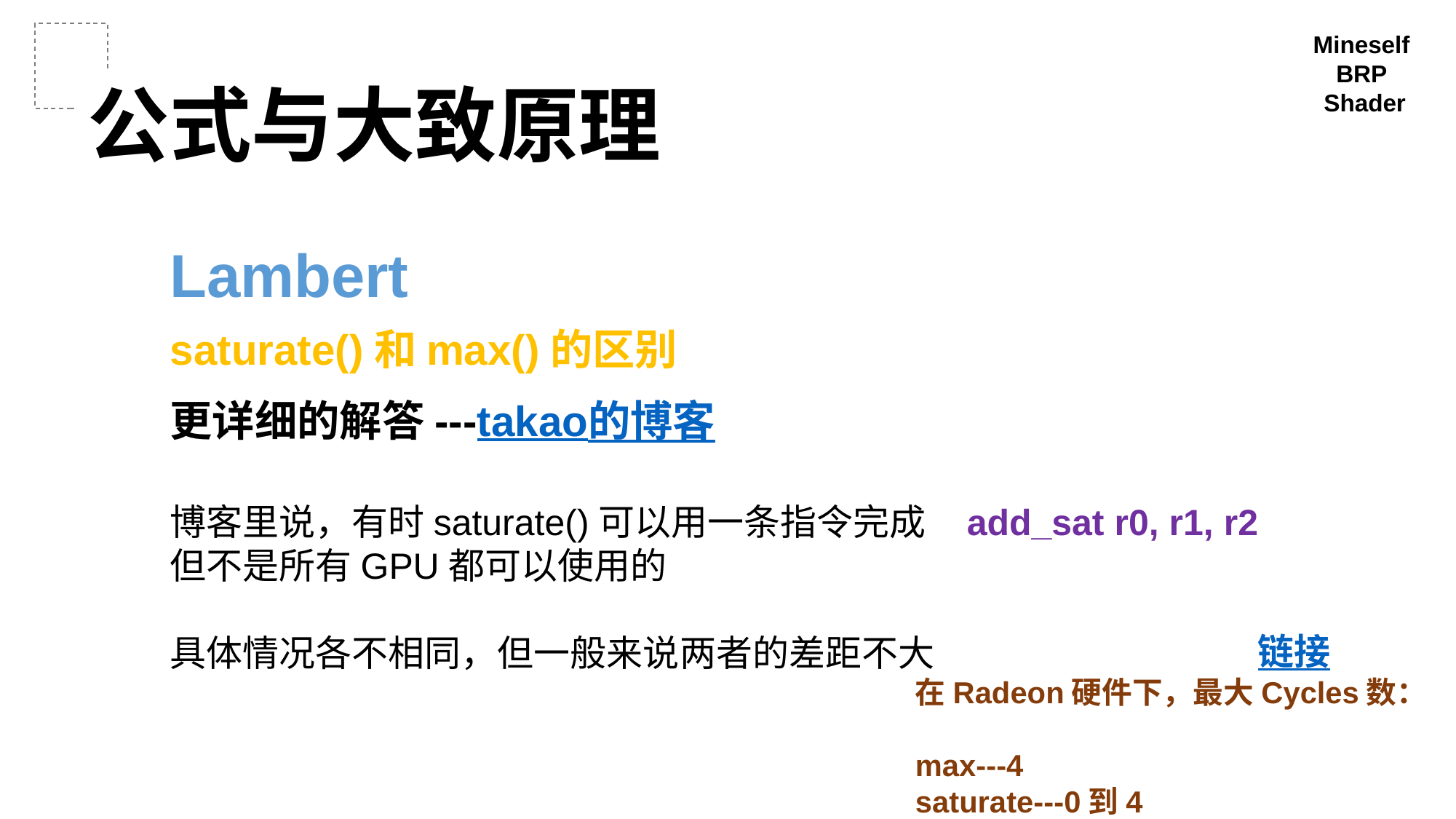

Mineself
BRP
Shader

公式与大致原理
Lambert
saturate()和max()的区别
更详细的解答---takao的博客

博客里说，有时saturate()可以用一条指令完成    add_sat r0, r1, r2
但不是所有GPU都可以使用的

具体情况各不相同，但一般来说两者的差距不大
链接
在Radeon硬件下，最大Cycles数：
max---4
saturate---0到4